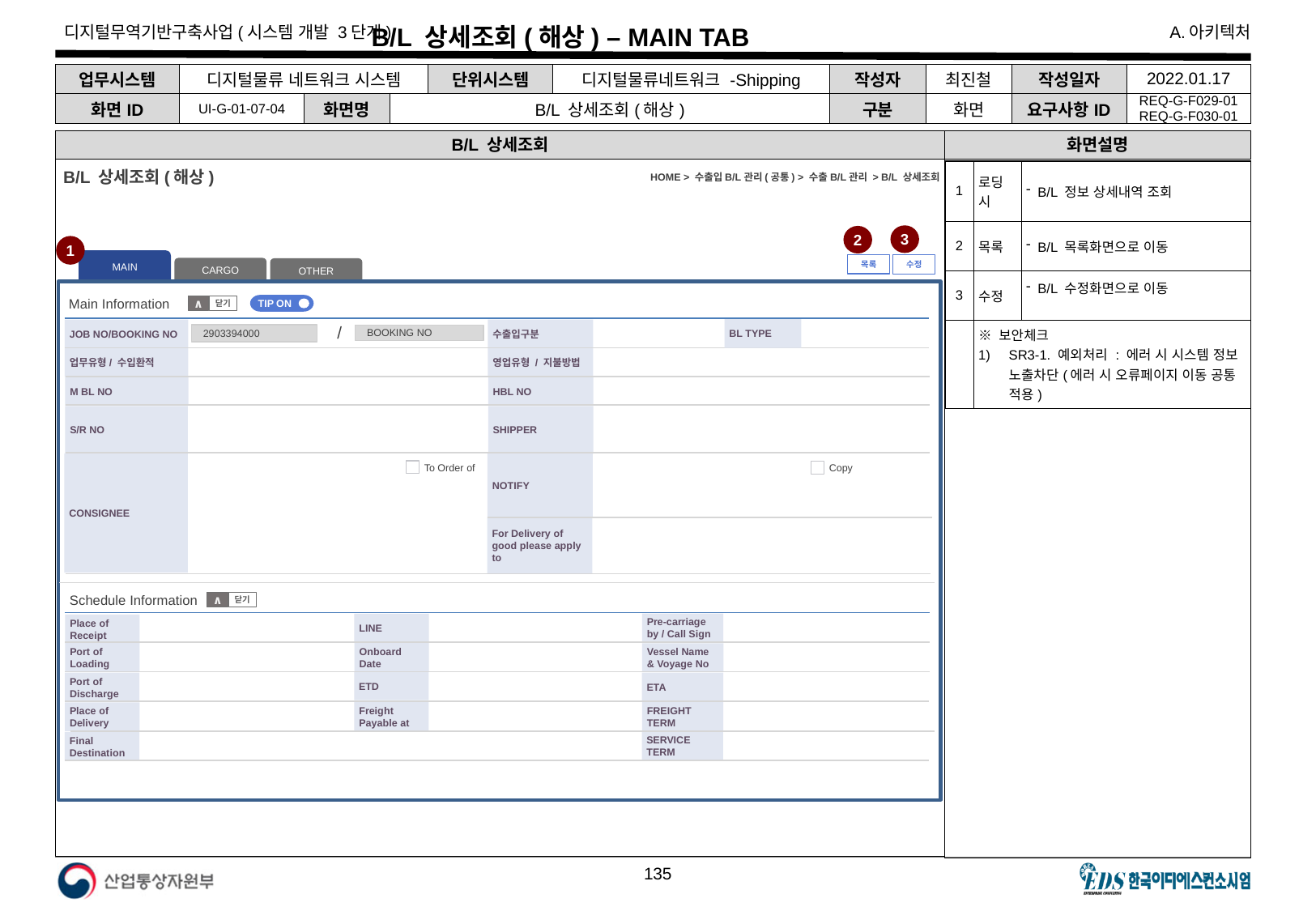

# B/L 상세조회(해상) – MAIN TAB
| 업무시스템 | 디지털물류 네트워크 시스템 |  |  | 단위시스템 | 디지털물류네트워크 -Shipping | 작성자 | 최진철 | 작성일자 | 2022.01.17 |
| --- | --- | --- | --- | --- | --- | --- | --- | --- | --- |
| 화면ID | UI-G-01-07-04 | 화면명 | B/L 상세조회(해상) |  |  | 구분 | 화면 | 요구사항ID | REQ-G-F029-01 REQ-G-F030-01 |
B/L 상세조회
화면설명

B/L 상세조회(해상)
HOME > 수출입B/L관리(공통) > 수출B/L관리 > B/L 상세조회

| 1 | 로딩 시 | B/L 정보 상세내역 조회 |
| --- | --- | --- |
| 2 | 목록 | B/L 목록화면으로 이동 |
| 3 | 수정 | B/L 수정화면으로 이동 |
|  | ※ 보안체크 SR3-1. 예외처리 : 에러 시 시스템 정보 노출차단(에러 시 오류페이지 이동 공통 적용) |  |
3
2
1
MAIN
목록
수정
CARGO
OTHER

Main Information
TIP ON

닫기
∧
BL TYPE
JOB NO/BOOKING NO
수출입구분
2903394000
BOOKING NO
/
업무유형/ 수입환적
영업유형 / 지불방법
M BL NO
HBL NO
S/R NO
SHIPPER
CONSIGNEE
NOTIFY

To Order of

Copy
For Delivery of good please apply to
Schedule Information
닫기
∧
Pre-carriage by / Call Sign
LINE
Place of Receipt
Onboard Date
Port of Loading
Vessel Name & Voyage No
ETD
ETA
Port of Discharge
FREIGHT TERM
Freight Payable at
Place of Delivery
SERVICE TERM
Final Destination